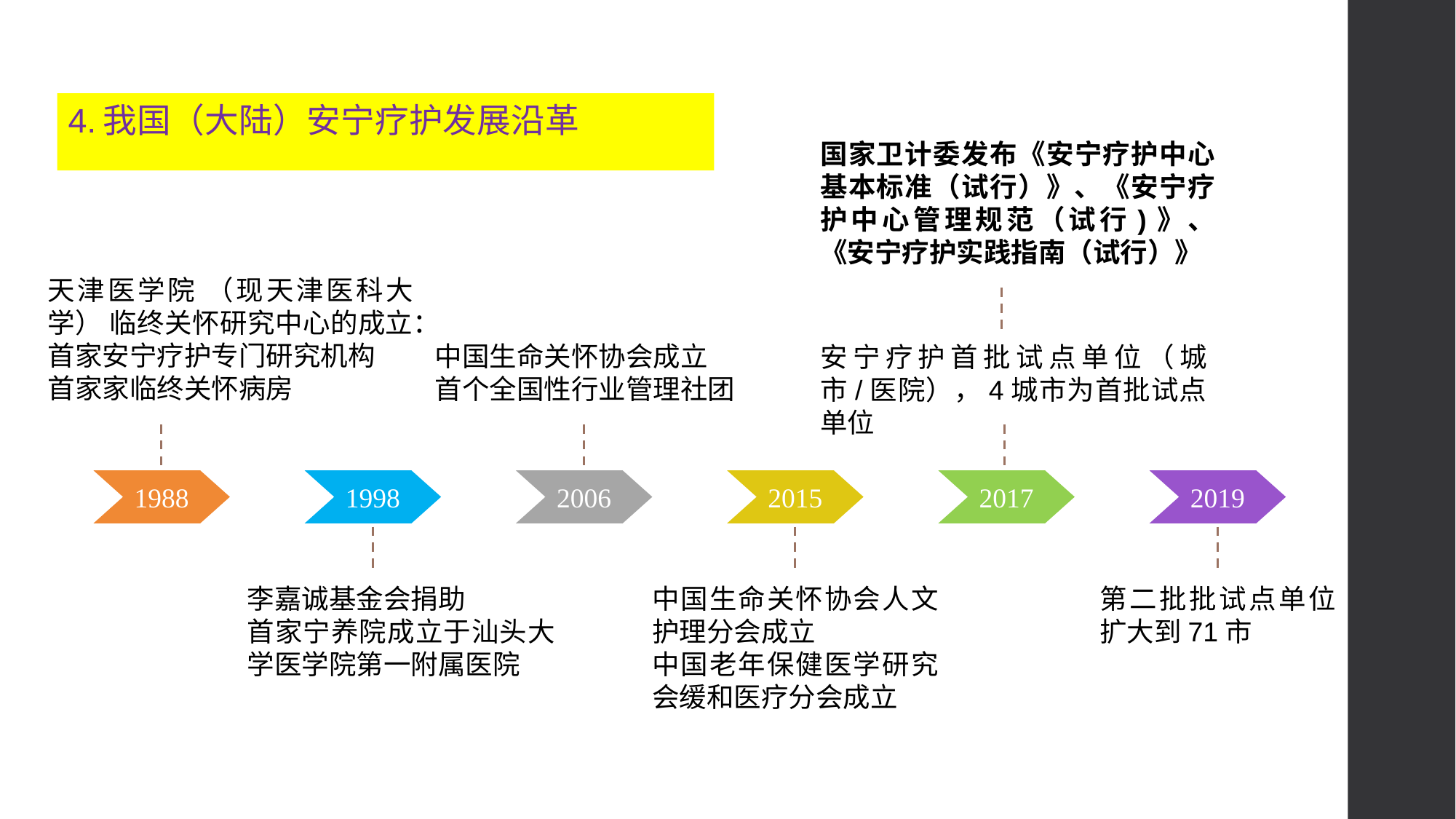

4.我国（大陆）安宁疗护发展沿革

国家卫计委发布《安宁疗护中心基本标准（试行）》、《安宁疗护中心管理规范（试行)》、《安宁疗护实践指南（试行）》
天津医学院 （现天津医科大学） 临终关怀研究中心的成立：
首家安宁疗护专门研究机构
首家家临终关怀病房
中国生命关怀协会成立
首个全国性行业管理社团
安宁疗护首批试点单位（城市/医院），4城市为首批试点单位
1988
1998
2006
2015
2017
2019
李嘉诚基金会捐助
首家宁养院成立于汕头大学医学院第一附属医院
中国生命关怀协会人文护理分会成立
中国老年保健医学研究会缓和医疗分会成立
第二批批试点单位扩大到71市